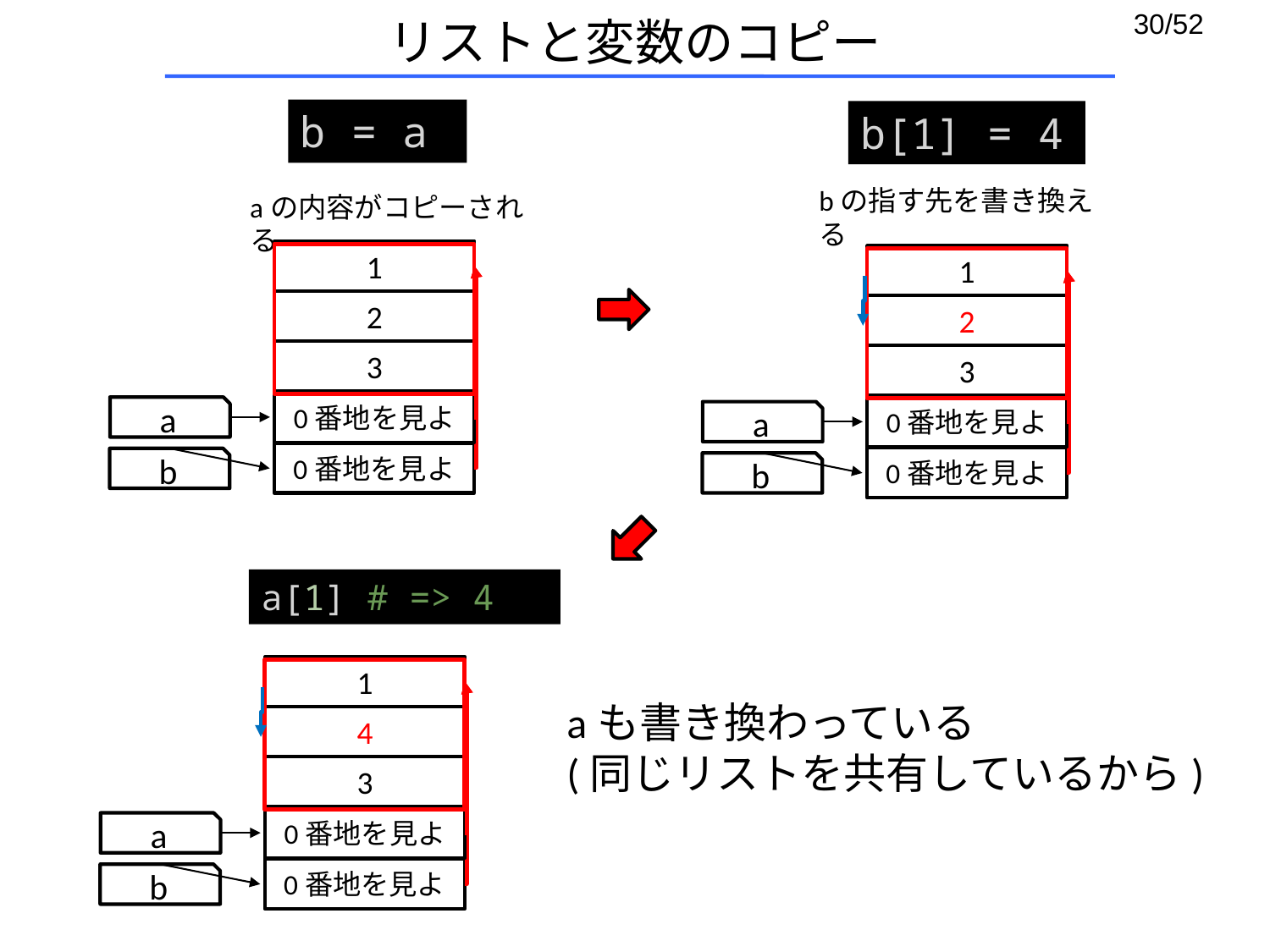

# リストと変数のコピー
b = a
b[1] = 4
bの指す先を書き換える
aの内容がコピーされる
1

1

2
2
3
3
0番地を見よ
0番地を見よ
a
a
0番地を見よ
0番地を見よ
b
b

a[1] # => 4
1

aも書き換わっている
(同じリストを共有しているから)
4
3
0番地を見よ
a
0番地を見よ
b